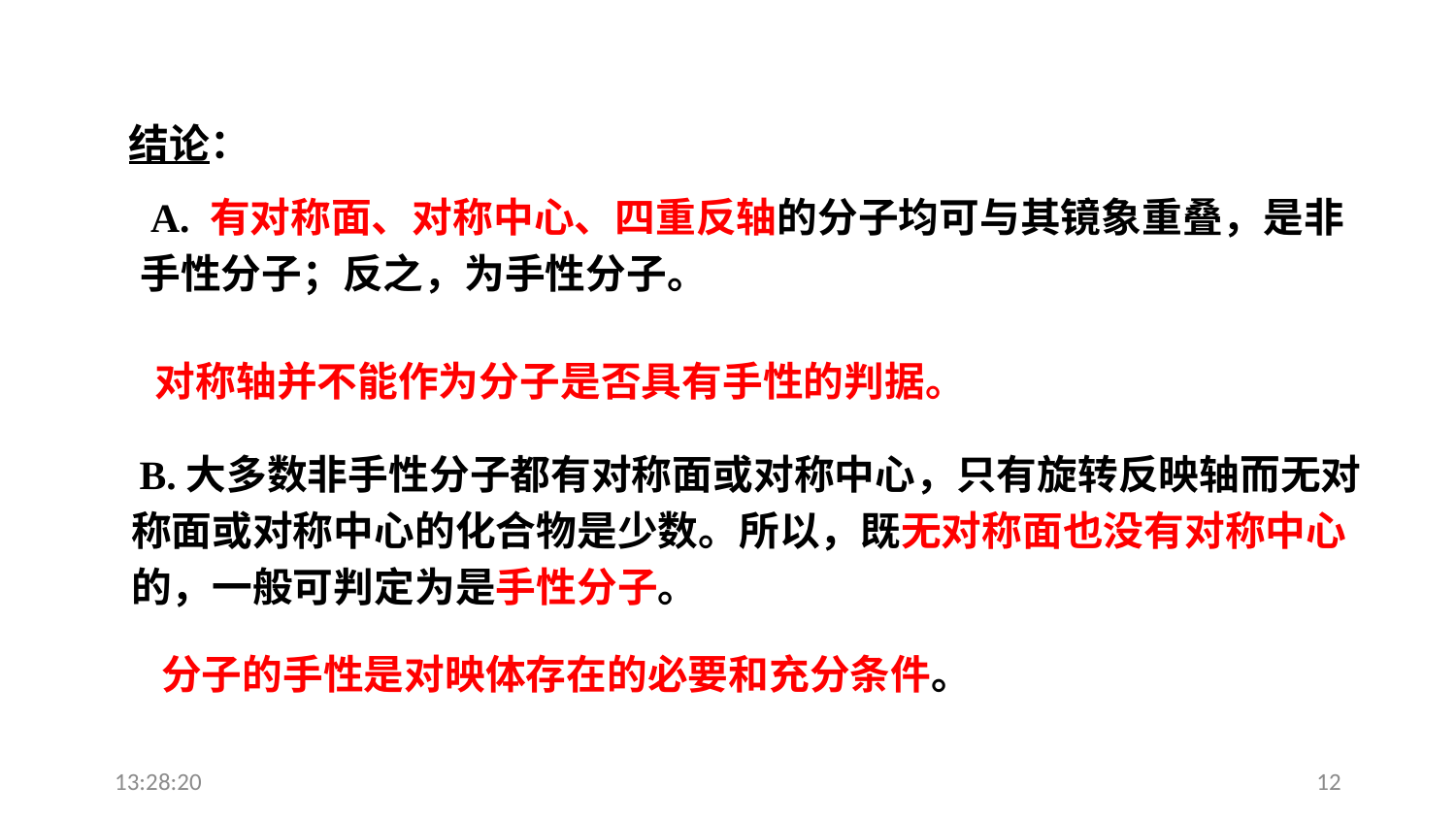

结论：
 A. 有对称面、对称中心、四重反轴的分子均可与其镜象重叠，是非手性分子；反之，为手性分子。
    对称轴并不能作为分子是否具有手性的判据。
 B.大多数非手性分子都有对称面或对称中心，只有旋转反映轴而无对称面或对称中心的化合物是少数。所以，既无对称面也没有对称中心的，一般可判定为是手性分子。
    分子的手性是对映体存在的必要和充分条件。
13:28:20
12